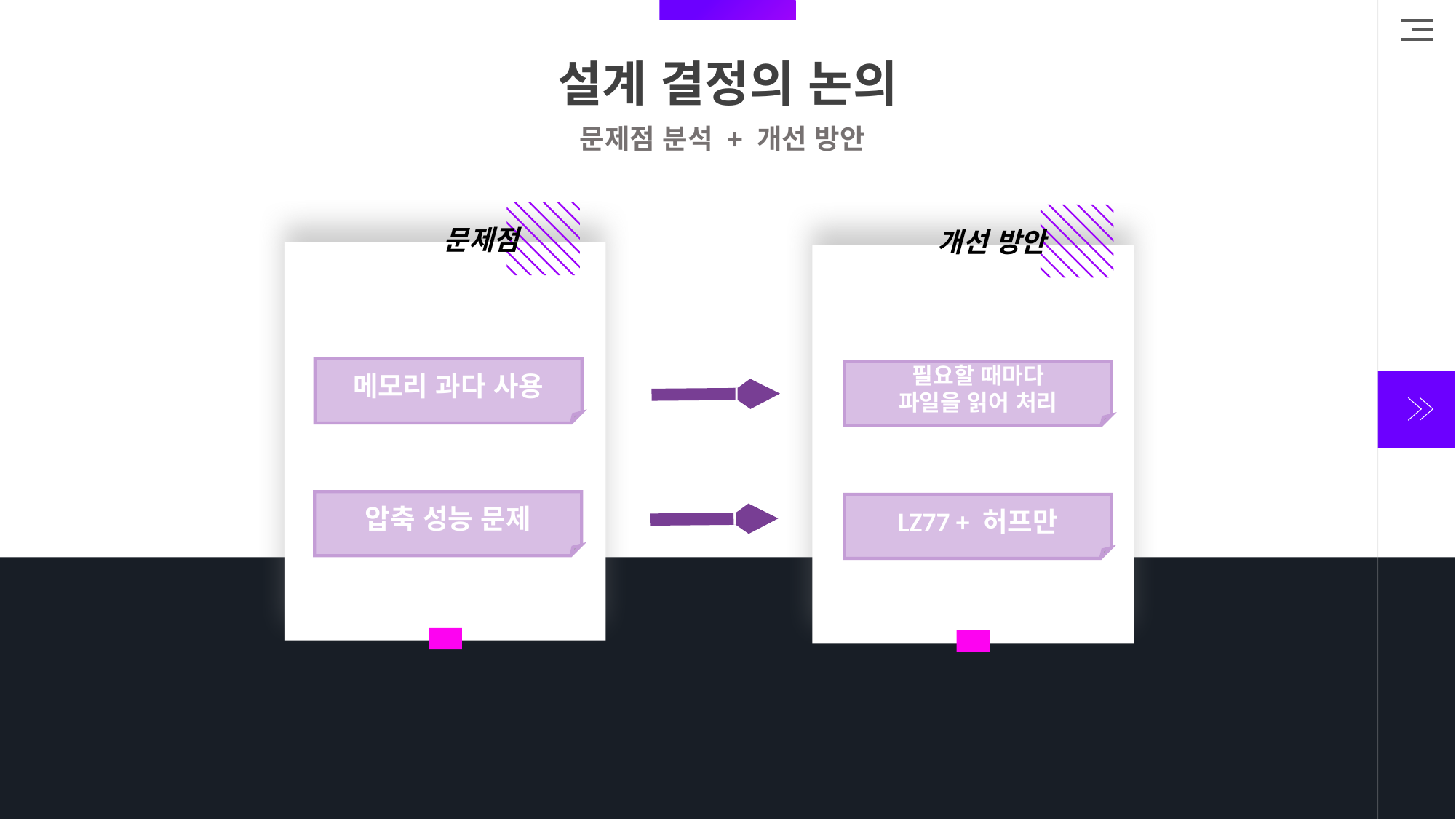

설계 결정의 논의
문제점 분석 + 개선 방안

문제점
개선 방안

메모리 과다 사용
필요할 때마다
파일을 읽어 처리

압축 성능 문제
LZ77 + 허프만